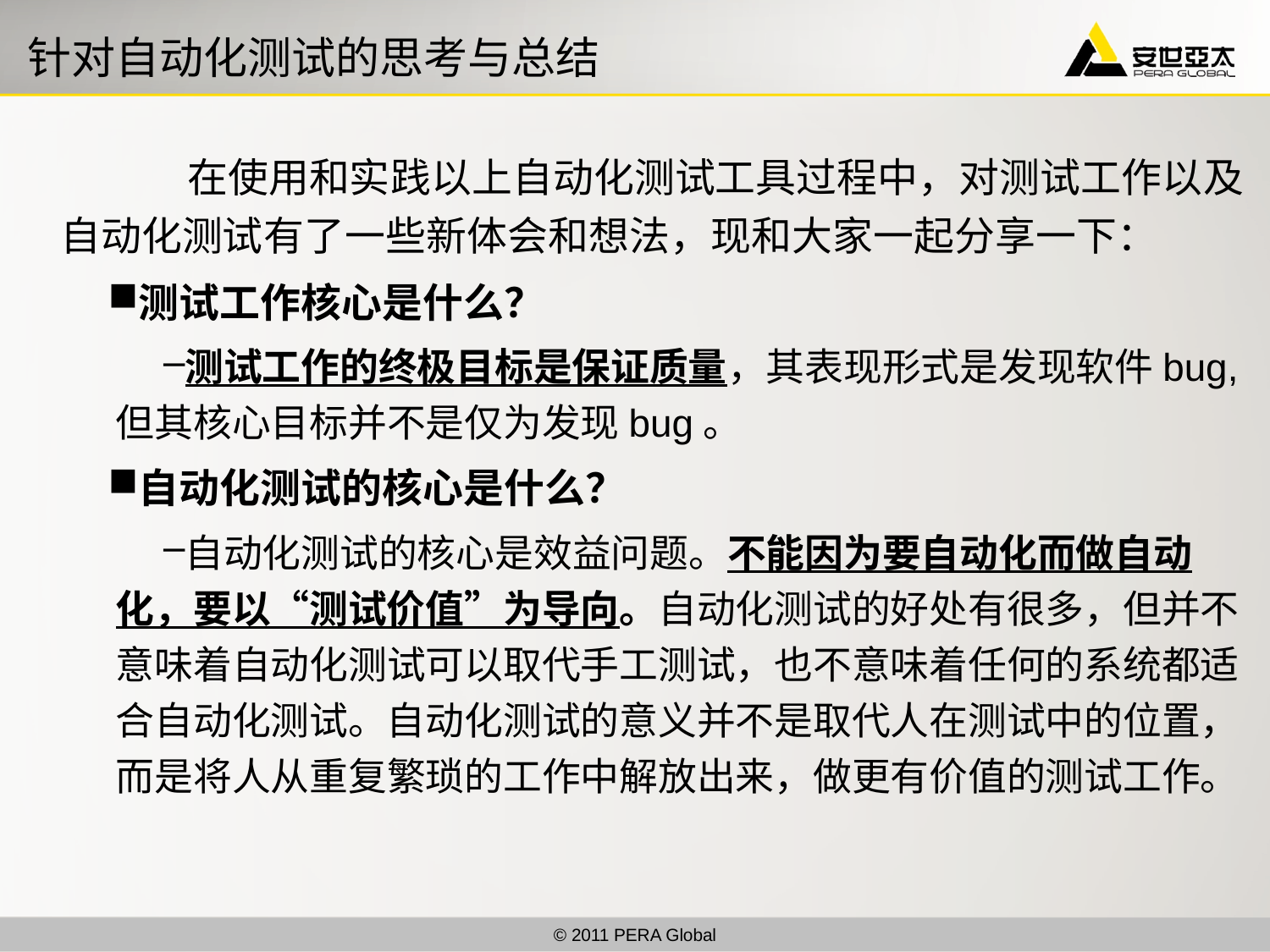

# 针对自动化测试的思考与总结
		在使用和实践以上自动化测试工具过程中，对测试工作以及自动化测试有了一些新体会和想法，现和大家一起分享一下：
测试工作核心是什么？
测试工作的终极目标是保证质量，其表现形式是发现软件bug,但其核心目标并不是仅为发现bug。
自动化测试的核心是什么？
自动化测试的核心是效益问题。不能因为要自动化而做自动化，要以“测试价值”为导向。自动化测试的好处有很多，但并不意味着自动化测试可以取代手工测试，也不意味着任何的系统都适合自动化测试。自动化测试的意义并不是取代人在测试中的位置，而是将人从重复繁琐的工作中解放出来，做更有价值的测试工作。